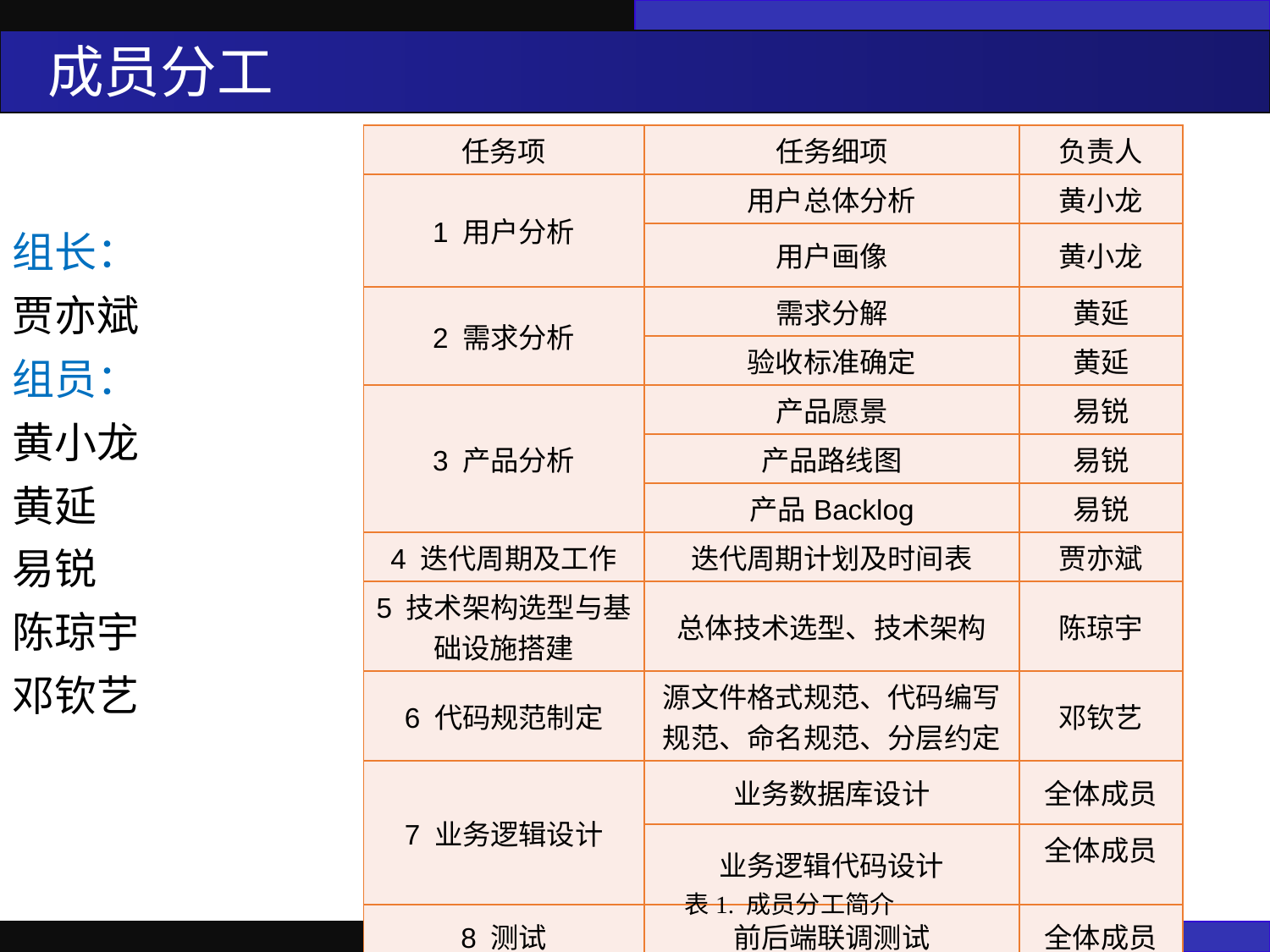

成员分工
组长：
贾亦斌
组员：
黄小龙
黄延
易锐
陈琼宇
邓钦艺
| 任务项 | 任务细项 | 负责人 |
| --- | --- | --- |
| 1 用户分析 | 用户总体分析 | 黄小龙 |
|  | 用户画像 | 黄小龙 |
| 2 需求分析 | 需求分解 | 黄延 |
|  | 验收标准确定 | 黄延 |
| 3 产品分析 | 产品愿景 | 易锐 |
|  | 产品路线图 | 易锐 |
|  | 产品Backlog | 易锐 |
| 4 迭代周期及工作 | 迭代周期计划及时间表 | 贾亦斌 |
| 5 技术架构选型与基础设施搭建 | 总体技术选型、技术架构 | 陈琼宇 |
| 6 代码规范制定 | 源文件格式规范、代码编写规范、命名规范、分层约定 | 邓钦艺 |
| 7 业务逻辑设计 | 业务数据库设计 | 全体成员 |
|  | 业务逻辑代码设计 | 全体成员 |
| 8 测试 | 前后端联调测试 | 全体成员 |
表1. 成员分工简介
2